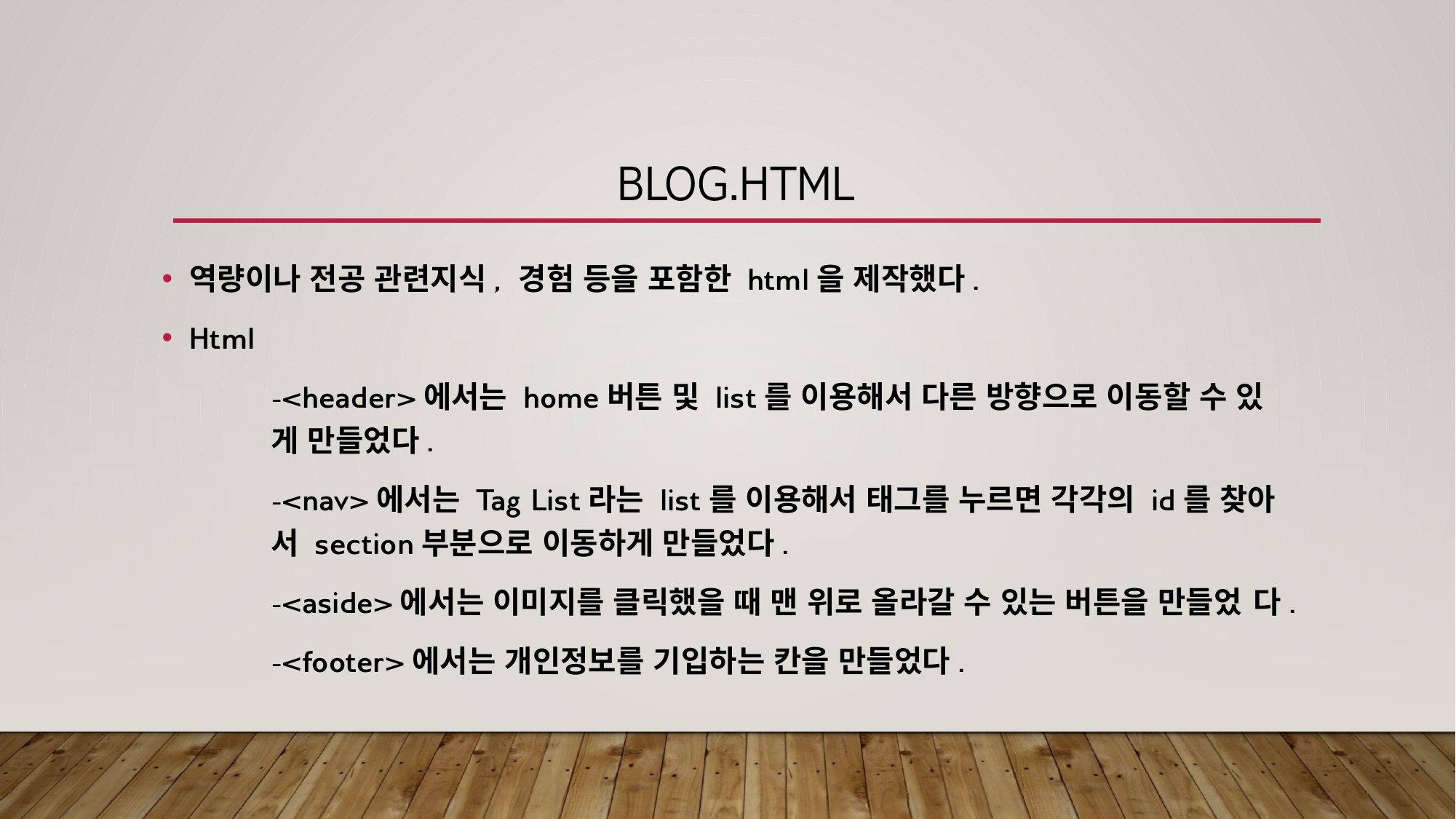

# blog.html
역량이나 전공 관련지식, 경험 등을 포함한 html을 제작했다.
Html
	-<header>에서는 home버튼 및 list를 이용해서 다른 방향으로 이동할 수 있	게 만들었다.
	-<nav>에서는 Tag List라는 list를 이용해서 태그를 누르면 각각의 id를 찾아	서 section부분으로 이동하게 만들었다.
	-<aside>에서는 이미지를 클릭했을 때 맨 위로 올라갈 수 있는 버튼을 만들었	다.
	-<footer>에서는 개인정보를 기입하는 칸을 만들었다.